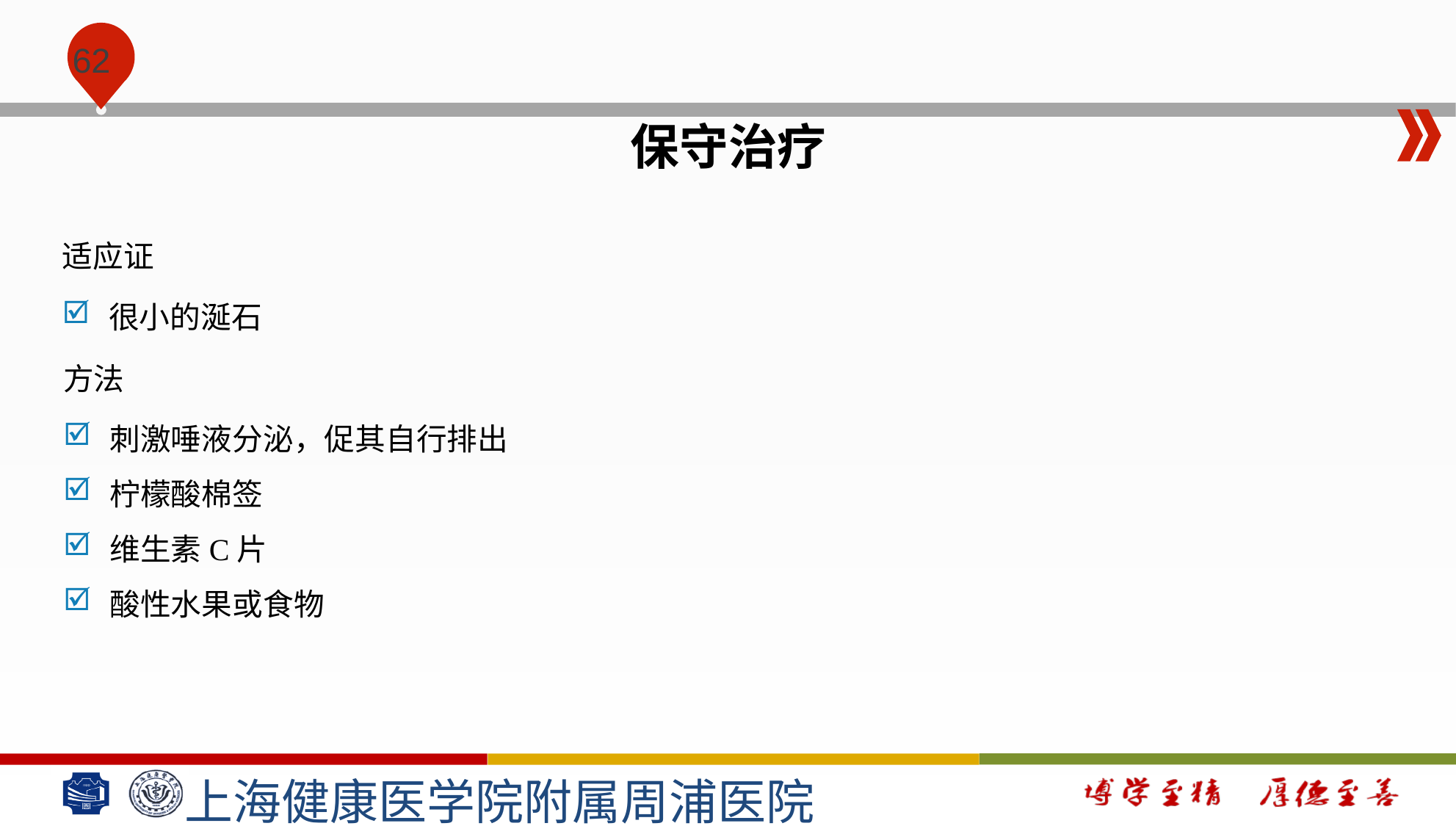

#

保守治疗
适应证
很小的涎石
方法
刺激唾液分泌，促其自行排出
柠檬酸棉签
维生素C片
酸性水果或食物